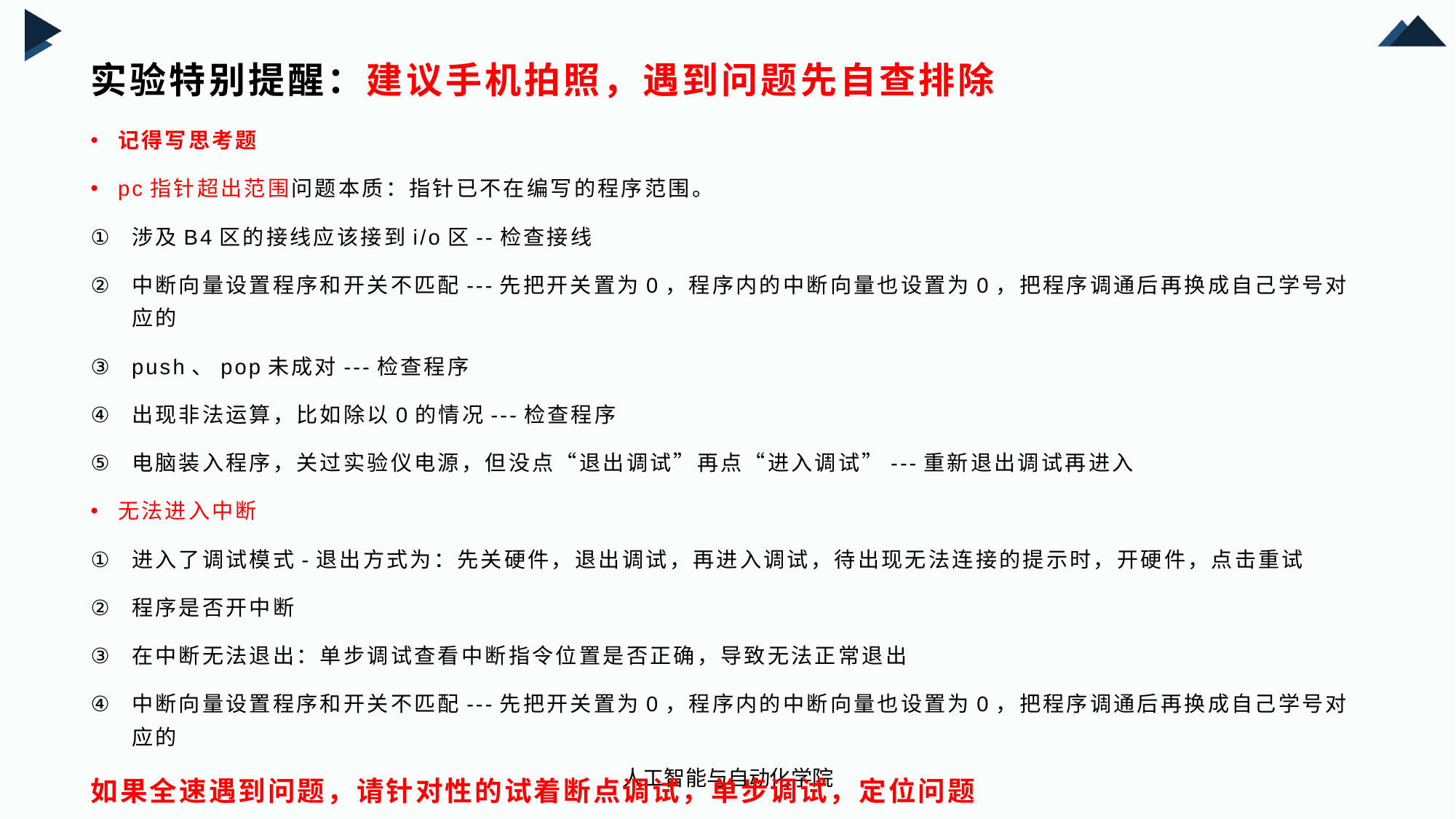

# 实验特别提醒：建议手机拍照，遇到问题先自查排除
记得写思考题
pc指针超出范围问题本质：指针已不在编写的程序范围。
涉及B4区的接线应该接到i/o区--检查接线
中断向量设置程序和开关不匹配---先把开关置为0，程序内的中断向量也设置为0，把程序调通后再换成自己学号对应的
push、pop未成对---检查程序
出现非法运算，比如除以0的情况---检查程序
电脑装入程序，关过实验仪电源，但没点“退出调试”再点“进入调试”---重新退出调试再进入
无法进入中断
进入了调试模式-退出方式为：先关硬件，退出调试，再进入调试，待出现无法连接的提示时，开硬件，点击重试
程序是否开中断
在中断无法退出：单步调试查看中断指令位置是否正确，导致无法正常退出
中断向量设置程序和开关不匹配---先把开关置为0，程序内的中断向量也设置为0，把程序调通后再换成自己学号对应的
如果全速遇到问题，请针对性的试着断点调试，单步调试，定位问题

人工智能与自动化学院
52